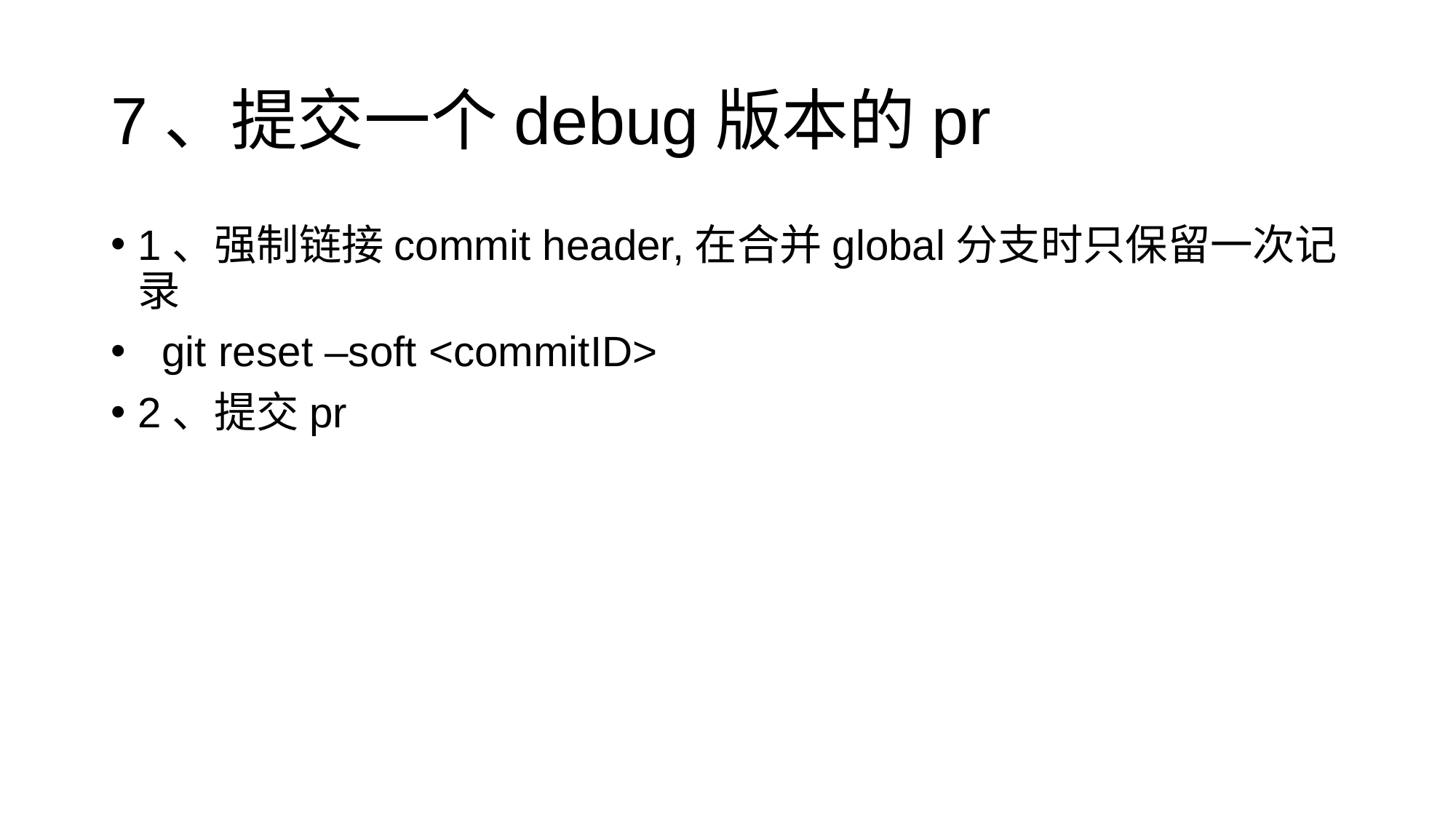

# 7、提交一个debug版本的pr
1、强制链接commit header,在合并global分支时只保留一次记录
  git reset –soft <commitID>
2、提交pr